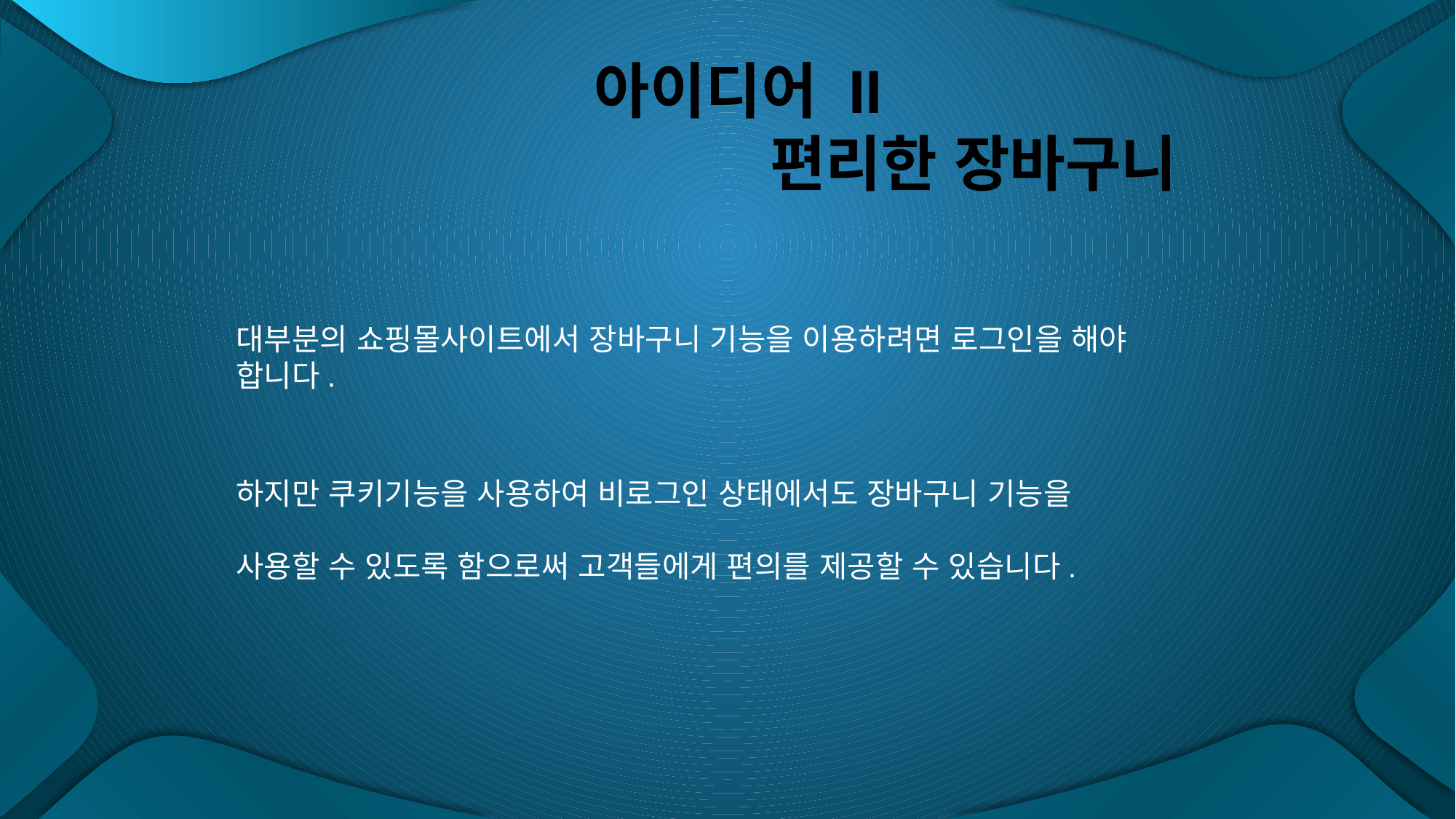

# 아이디어 II 편리한 장바구니
대부분의 쇼핑몰사이트에서 장바구니 기능을 이용하려면 로그인을 해야 합니다.
하지만 쿠키기능을 사용하여 비로그인 상태에서도 장바구니 기능을

사용할 수 있도록 함으로써 고객들에게 편의를 제공할 수 있습니다.